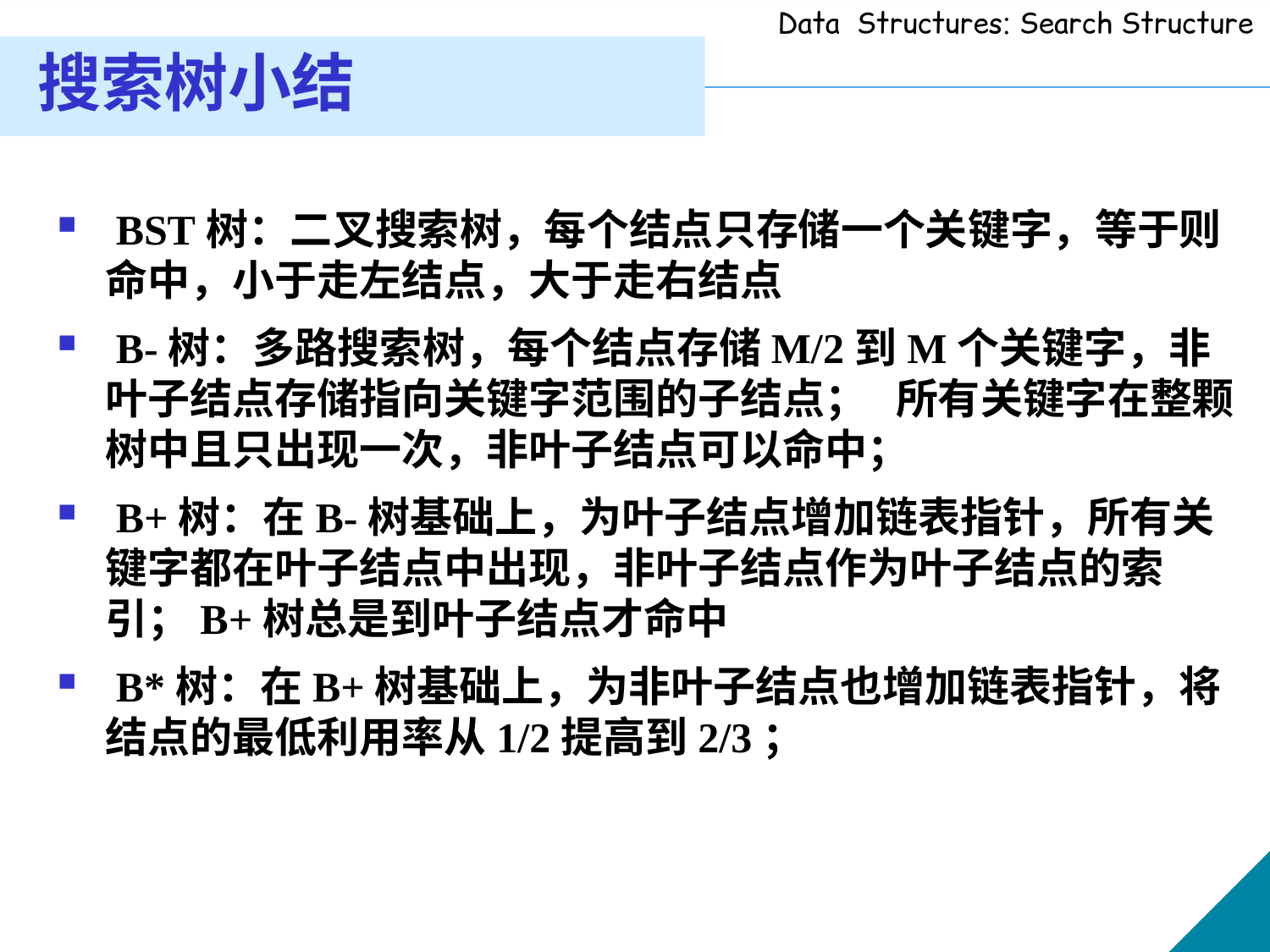

# 搜索树小结
 BST树：二叉搜索树，每个结点只存储一个关键字，等于则命中，小于走左结点，大于走右结点
 B-树：多路搜索树，每个结点存储M/2到M个关键字，非叶子结点存储指向关键字范围的子结点；   所有关键字在整颗树中且只出现一次，非叶子结点可以命中；
 B+树：在B-树基础上，为叶子结点增加链表指针，所有关键字都在叶子结点中出现，非叶子结点作为叶子结点的索引；B+树总是到叶子结点才命中
 B*树：在B+树基础上，为非叶子结点也增加链表指针，将结点的最低利用率从1/2提高到2/3；